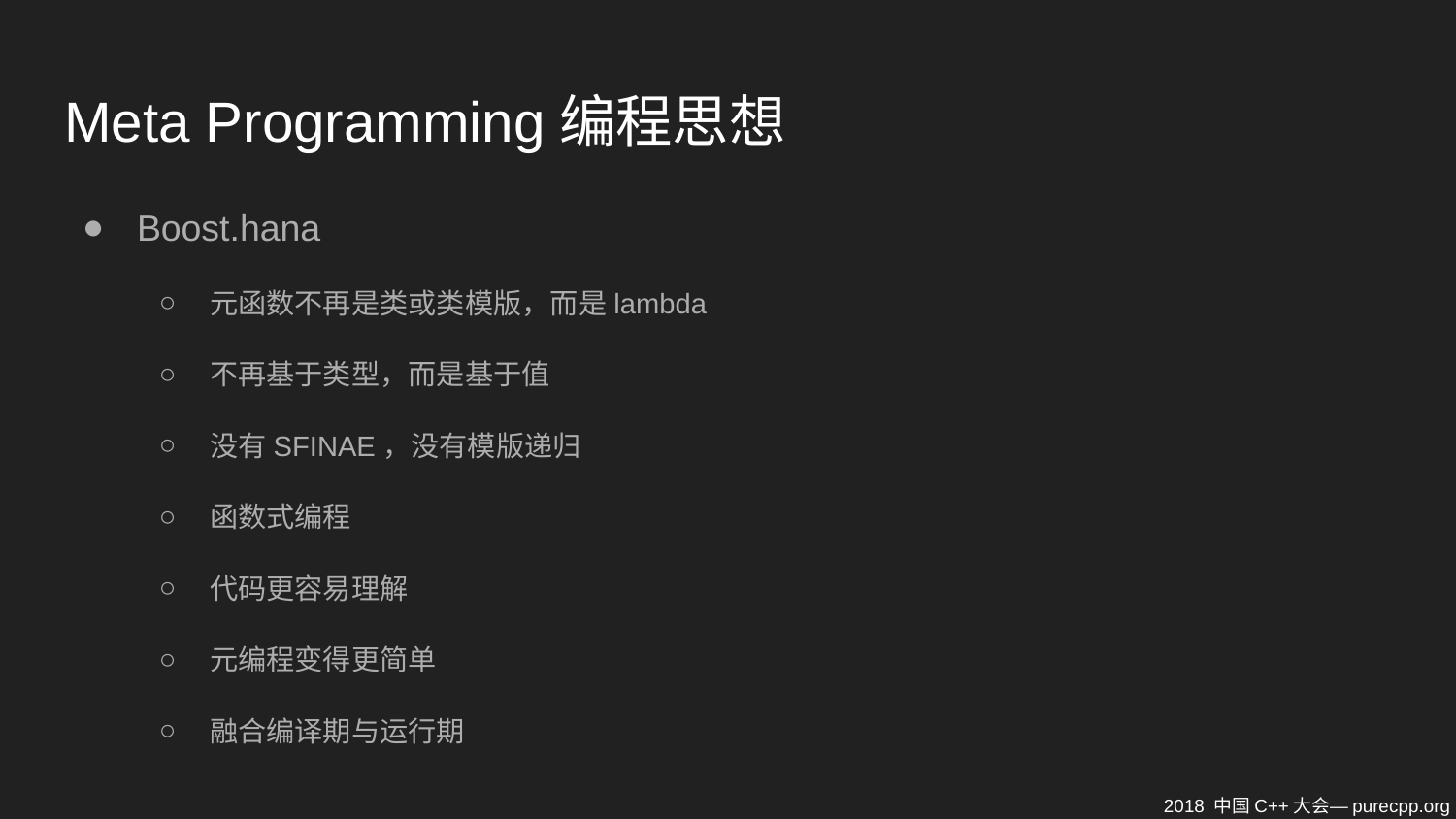

# Meta Programming编程思想
Boost.hana
元函数不再是类或类模版，而是lambda
不再基于类型，而是基于值
没有SFINAE，没有模版递归
函数式编程
代码更容易理解
元编程变得更简单
融合编译期与运行期